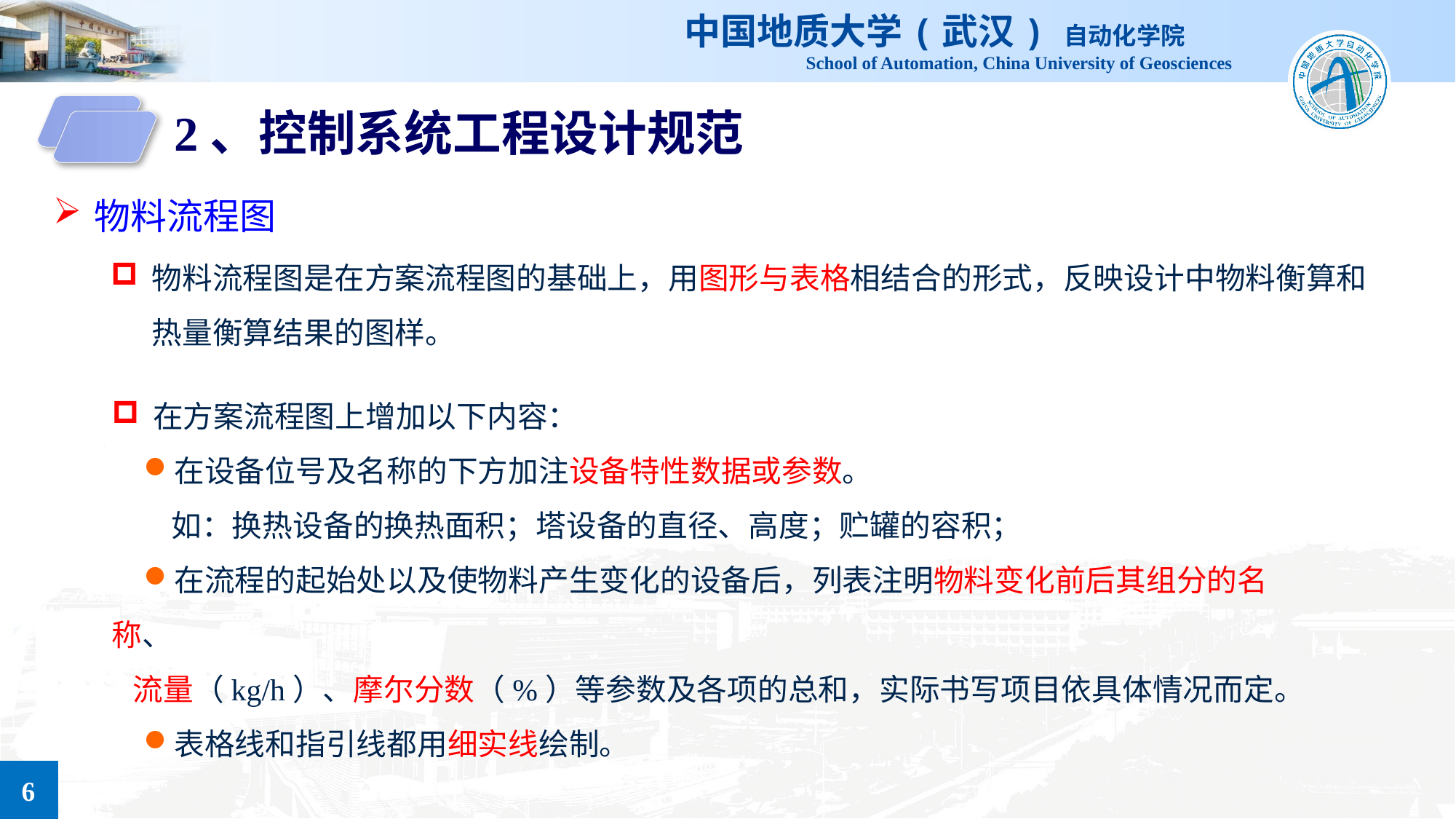

2、控制系统工程设计规范
物料流程图
物料流程图是在方案流程图的基础上，用图形与表格相结合的形式，反映设计中物料衡算和热量衡算结果的图样。
在方案流程图上增加以下内容：
在设备位号及名称的下方加注设备特性数据或参数。
   如：换热设备的换热面积；塔设备的直径、高度；贮罐的容积；
在流程的起始处以及使物料产生变化的设备后，列表注明物料变化前后其组分的名称、
  流量（kg/h）、摩尔分数（%）等参数及各项的总和，实际书写项目依具体情况而定。
表格线和指引线都用细实线绘制。
6